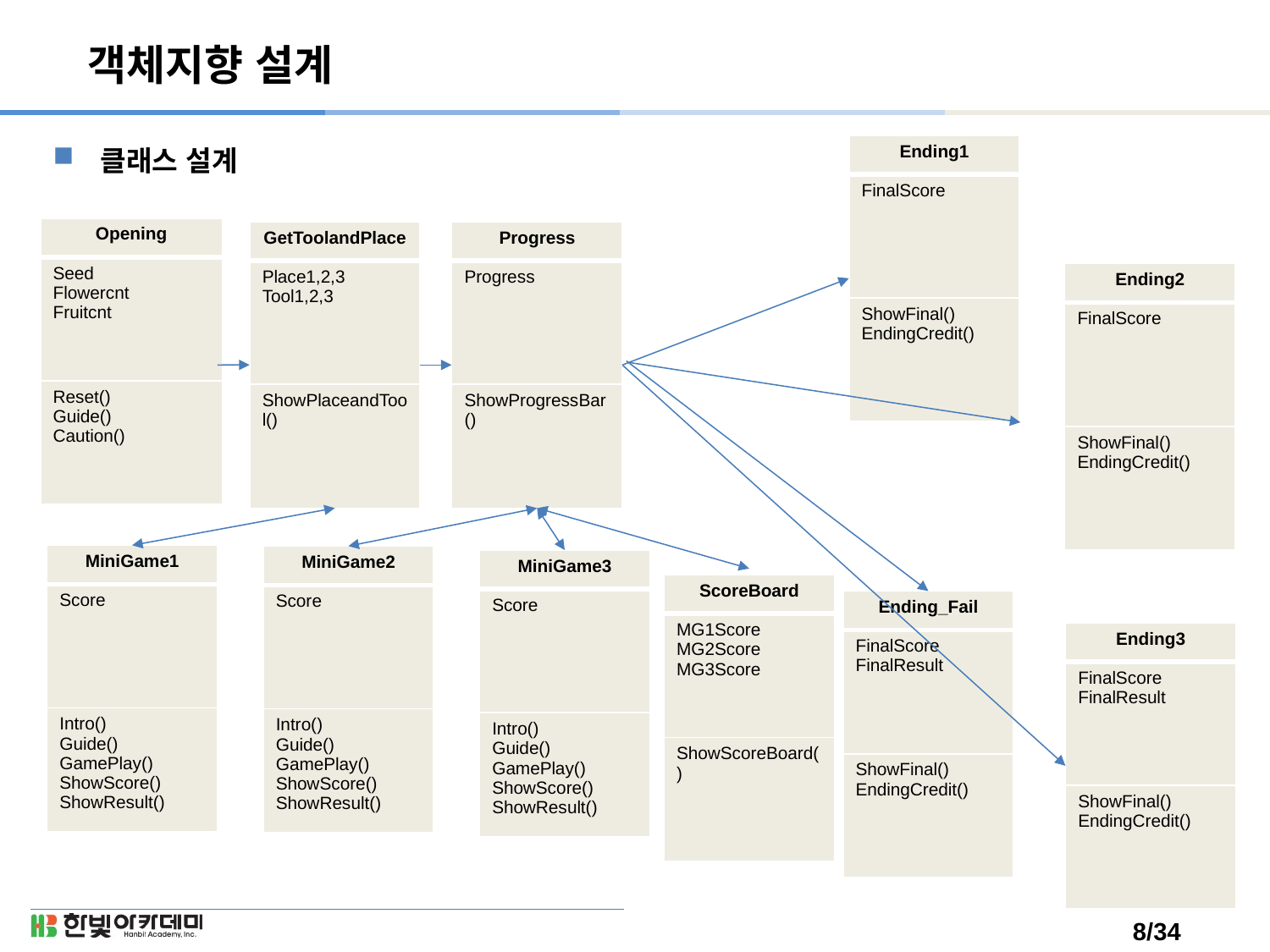

# 객체지향 설계
클래스 설계
| Ending1 |
| --- |
| FinalScore |
| ShowFinal() EndingCredit() |
| Opening |
| --- |
| Seed Flowercnt Fruitcnt |
| Reset() Guide() Caution() |
| GetToolandPlace |
| --- |
| Place1,2,3 Tool1,2,3 |
| ShowPlaceandTool() |
| Progress |
| --- |
| Progress |
| ShowProgressBar() |
| Ending2 |
| --- |
| FinalScore |
| ShowFinal() EndingCredit() |
| MiniGame1 |
| --- |
| Score |
| Intro() Guide() GamePlay() ShowScore() ShowResult() |
| MiniGame2 |
| --- |
| Score |
| Intro() Guide() GamePlay() ShowScore() ShowResult() |
| MiniGame3 |
| --- |
| Score |
| Intro() Guide() GamePlay() ShowScore() ShowResult() |
| ScoreBoard |
| --- |
| MG1Score MG2Score MG3Score |
| ShowScoreBoard() |
| Ending\_Fail |
| --- |
| FinalScore FinalResult |
| ShowFinal() EndingCredit() |
| Ending3 |
| --- |
| FinalScore FinalResult |
| ShowFinal() EndingCredit() |